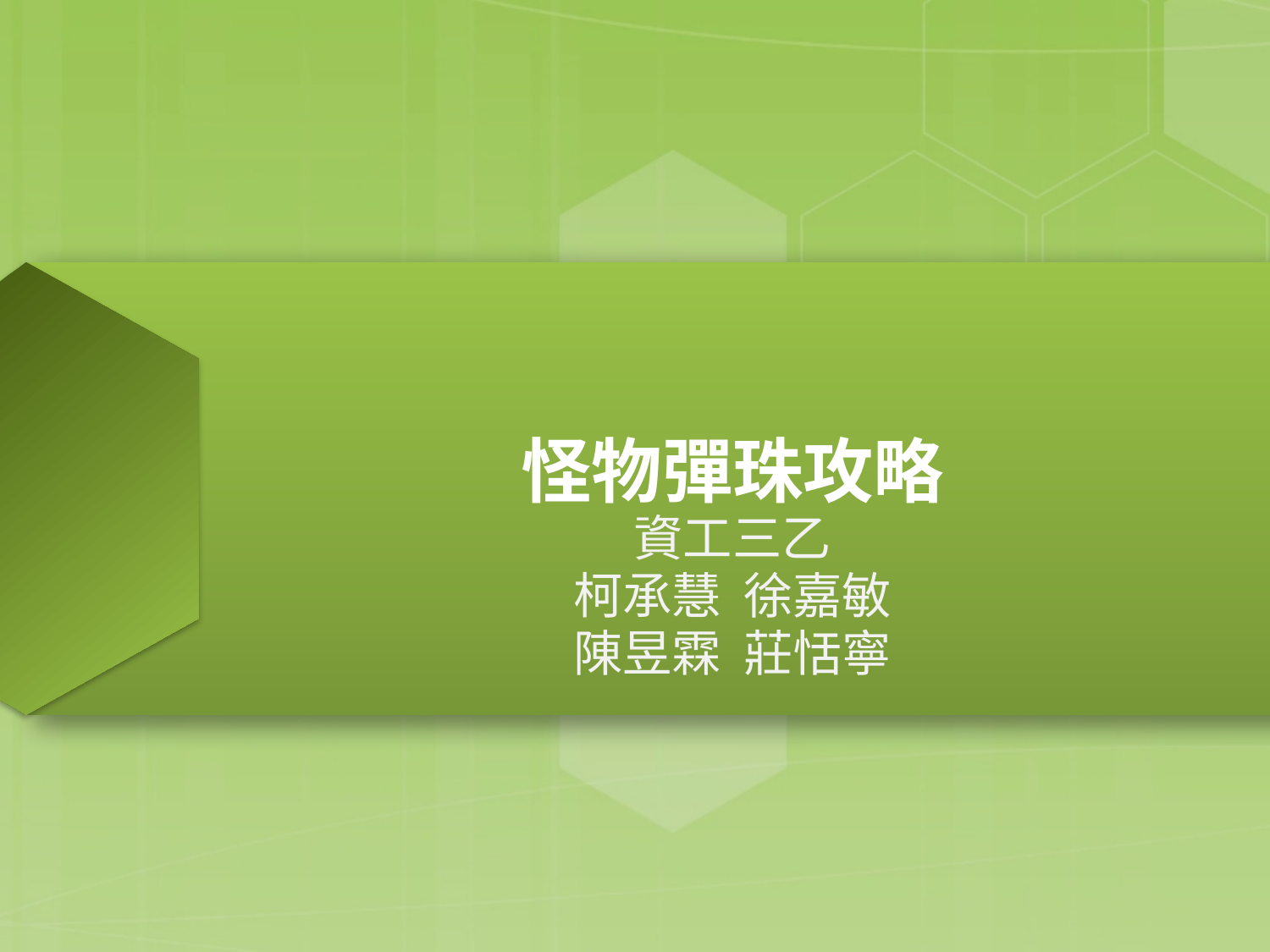

# 怪物彈珠攻略
資工三乙
柯承慧  徐嘉敏
陳昱霖  莊恬寧